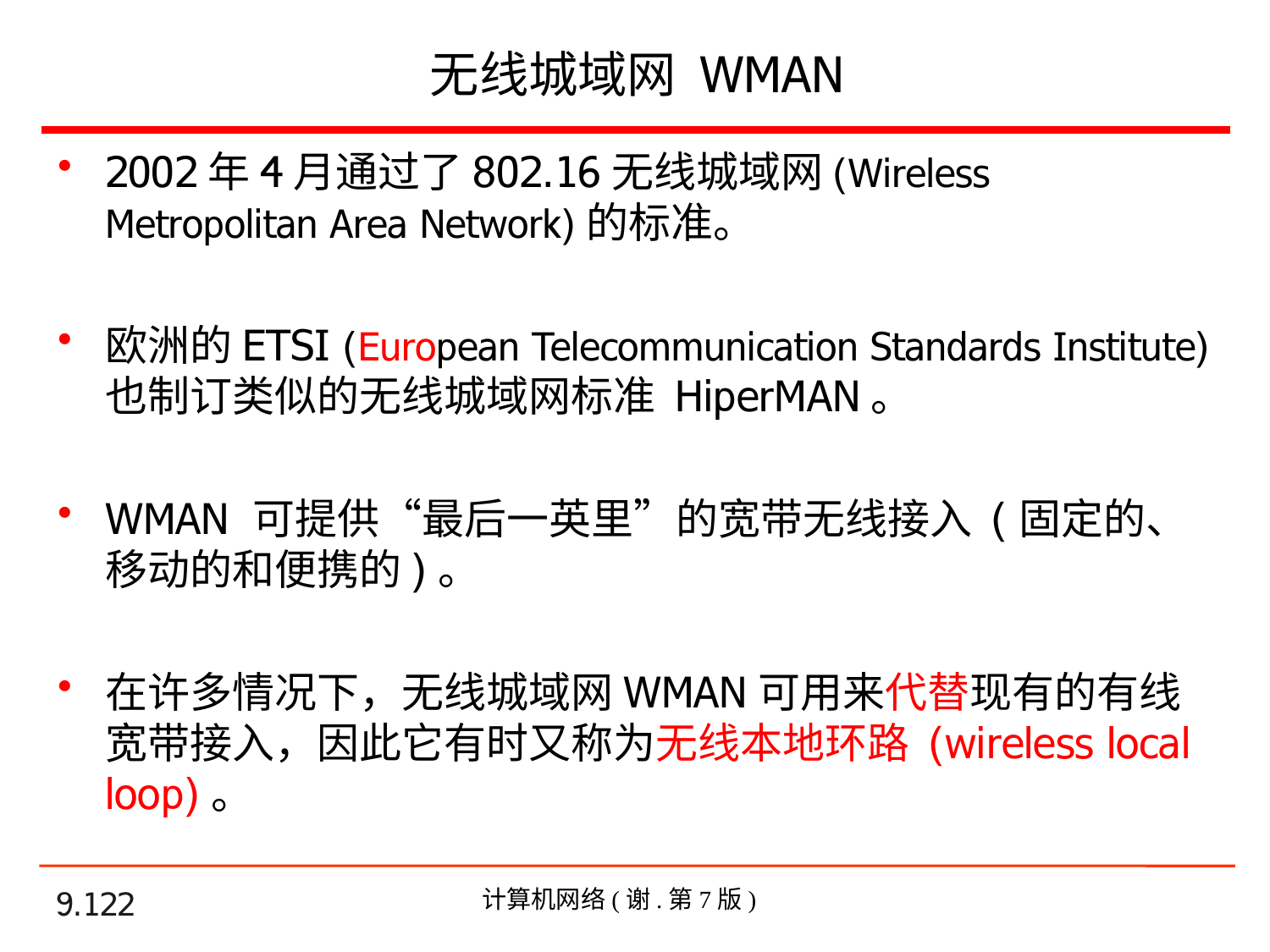

# 无线城域网 WMAN
2002年4月通过了802.16无线城域网(Wireless Metropolitan Area Network)的标准。

欧洲的ETSI (European Telecommunication Standards Institute) 也制订类似的无线城域网标准 HiperMAN。

WMAN 可提供“最后一英里”的宽带无线接入 (固定的、移动的和便携的)。

在许多情况下，无线城域网WMAN可用来代替现有的有线宽带接入，因此它有时又称为无线本地环路 (wireless local loop)。